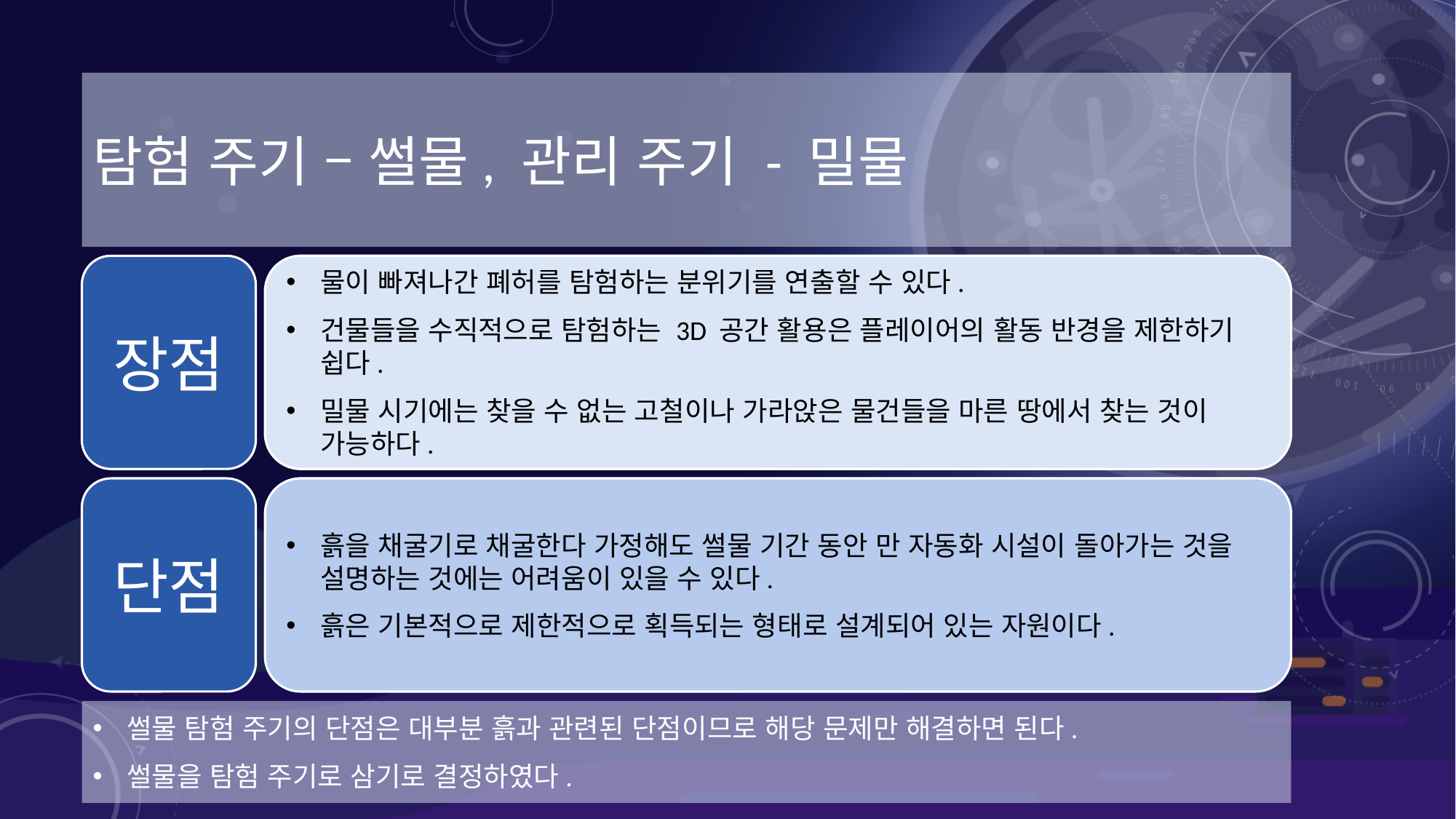

# 탐험 주기 – 썰물, 관리 주기 - 밀물
장점
물이 빠져나간 폐허를 탐험하는 분위기를 연출할 수 있다.
건물들을 수직적으로 탐험하는 3D 공간 활용은 플레이어의 활동 반경을 제한하기 쉽다.
밀물 시기에는 찾을 수 없는 고철이나 가라앉은 물건들을 마른 땅에서 찾는 것이 가능하다.
단점
흙을 채굴기로 채굴한다 가정해도 썰물 기간 동안 만 자동화 시설이 돌아가는 것을 설명하는 것에는 어려움이 있을 수 있다.
흙은 기본적으로 제한적으로 획득되는 형태로 설계되어 있는 자원이다.
썰물 탐험 주기의 단점은 대부분 흙과 관련된 단점이므로 해당 문제만 해결하면 된다.
썰물을 탐험 주기로 삼기로 결정하였다.